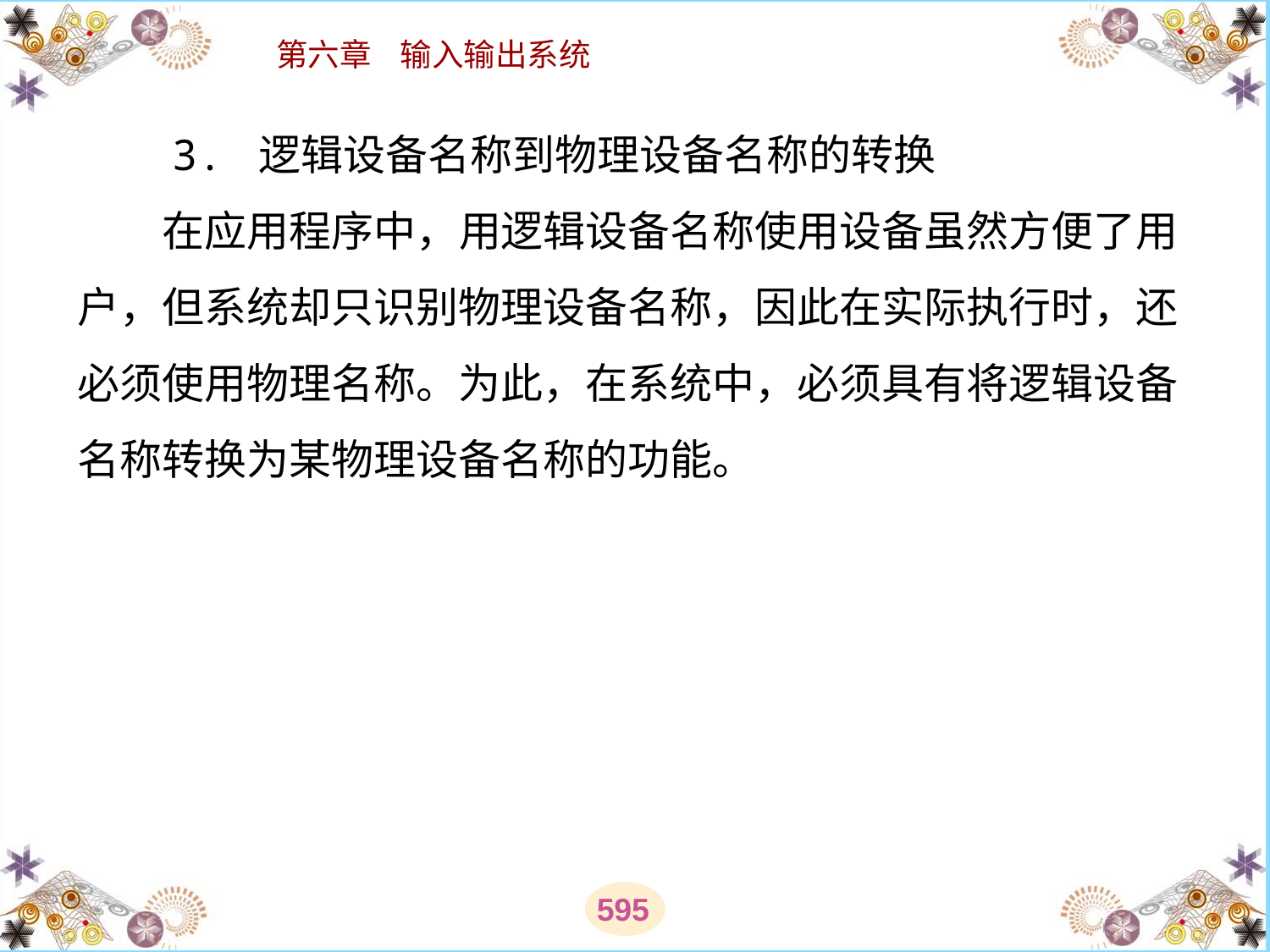

# 3. 逻辑设备名称到物理设备名称的转换 　　在应用程序中，用逻辑设备名称使用设备虽然方便了用户，但系统却只识别物理设备名称，因此在实际执行时，还必须使用物理名称。为此，在系统中，必须具有将逻辑设备名称转换为某物理设备名称的功能。